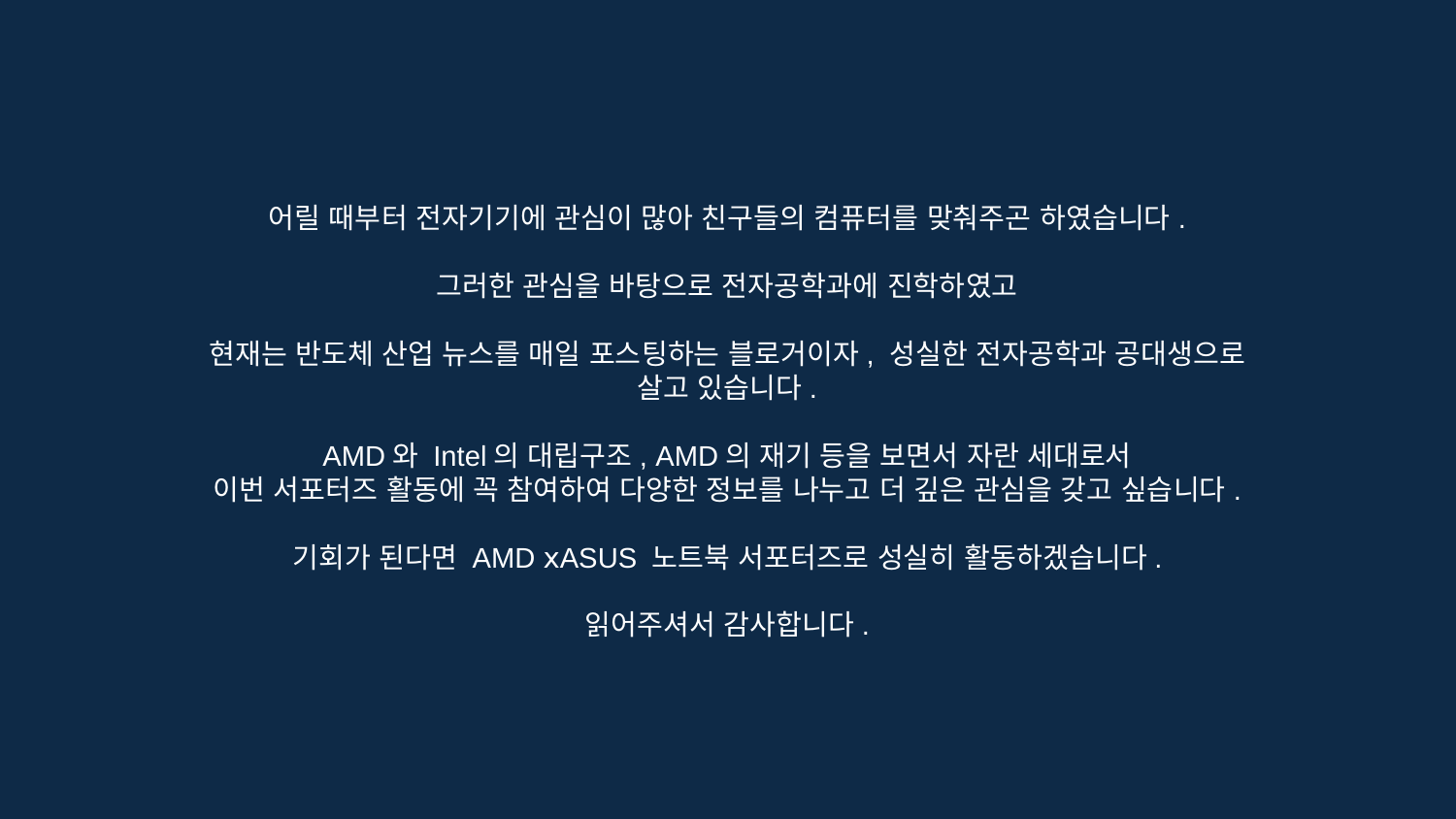

어릴 때부터 전자기기에 관심이 많아 친구들의 컴퓨터를 맞춰주곤 하였습니다.

그러한 관심을 바탕으로 전자공학과에 진학하였고

현재는 반도체 산업 뉴스를 매일 포스팅하는 블로거이자, 성실한 전자공학과 공대생으로
살고 있습니다.

AMD와 Intel의 대립구조, AMD의 재기 등을 보면서 자란 세대로서
이번 서포터즈 활동에 꼭 참여하여 다양한 정보를 나누고 더 깊은 관심을 갖고 싶습니다.

기회가 된다면 AMD ⅹASUS 노트북 서포터즈로 성실히 활동하겠습니다.

읽어주셔서 감사합니다.